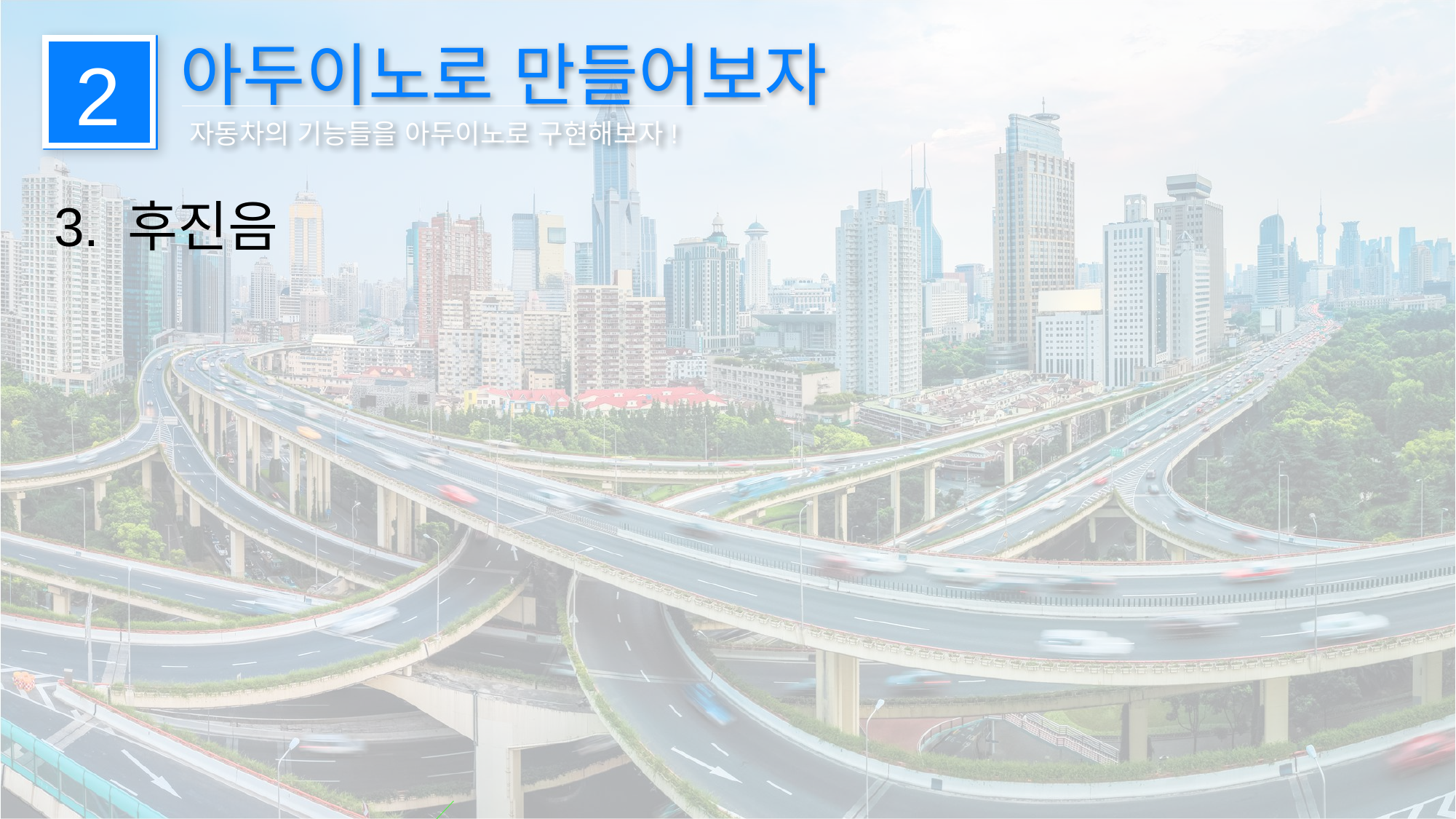

아두이노로 만들어보자

2
자동차의 기능들을 아두이노로 구현해보자!
3. 후진음